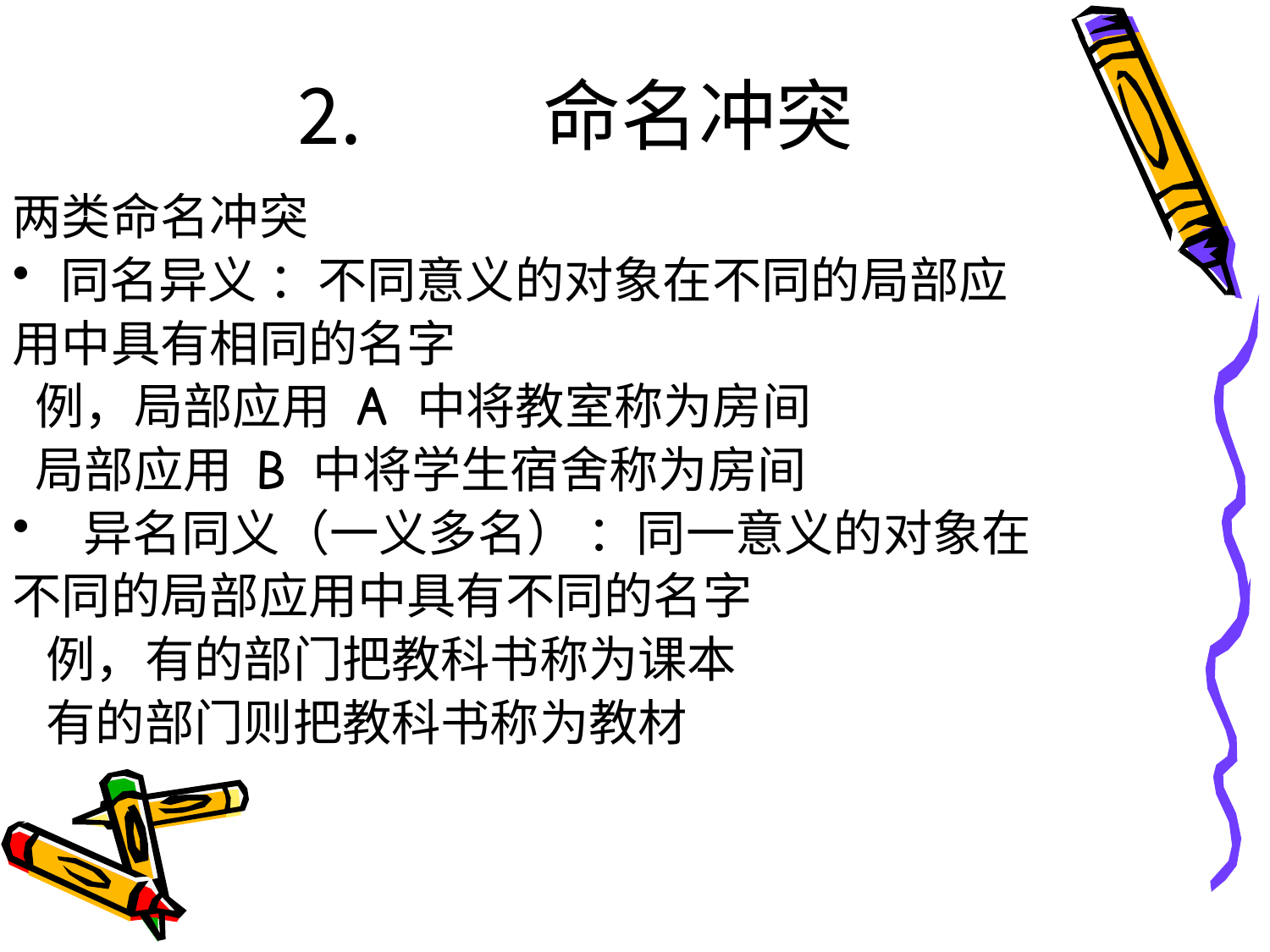

# ⒉         命名冲突
两类命名冲突
同名异义 ：不同意义的对象在不同的局部应
用中具有相同的名字
 例，局部应用 A 中将教室称为房间
 局部应用 B 中将学生宿舍称为房间
 异名同义（一义多名） ：同一意义的对象在
不同的局部应用中具有不同的名字
  例，有的部门把教科书称为课本
  有的部门则把教科书称为教材